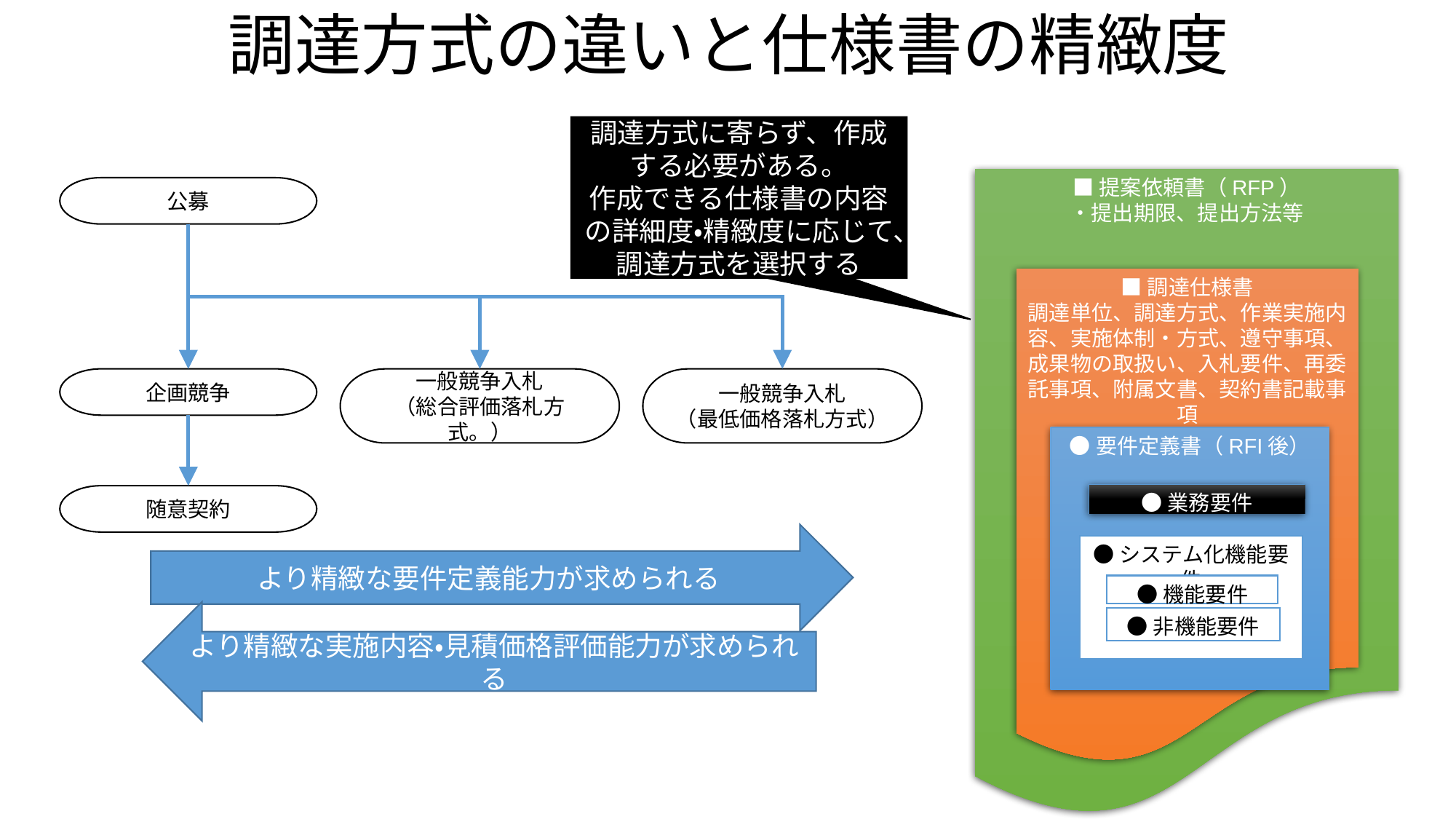

# 調達方式の違いと仕様書の精緻度
調達方式に寄らず、作成する必要がある。
作成できる仕様書の内容の詳細度・精緻度に応じて、調達方式を選択する
■提案依頼書（RFP）
・提出期限、提出方法等

公募
■調達仕様書
調達単位、調達方式、作業実施内容、実施体制・方式、遵守事項、成果物の取扱い、入札要件、再委託事項、附属文書、契約書記載事項
一般競争入札
（最低価格落札方式）
企画競争
一般競争入札
（総合評価落札方式。）
●要件定義書（RFI後）
●業務要件
随意契約
より精緻な要件定義能力が求められる
●システム化機能要件
●機能要件
より精緻な実施内容・見積価格評価能力が求められる
●非機能要件